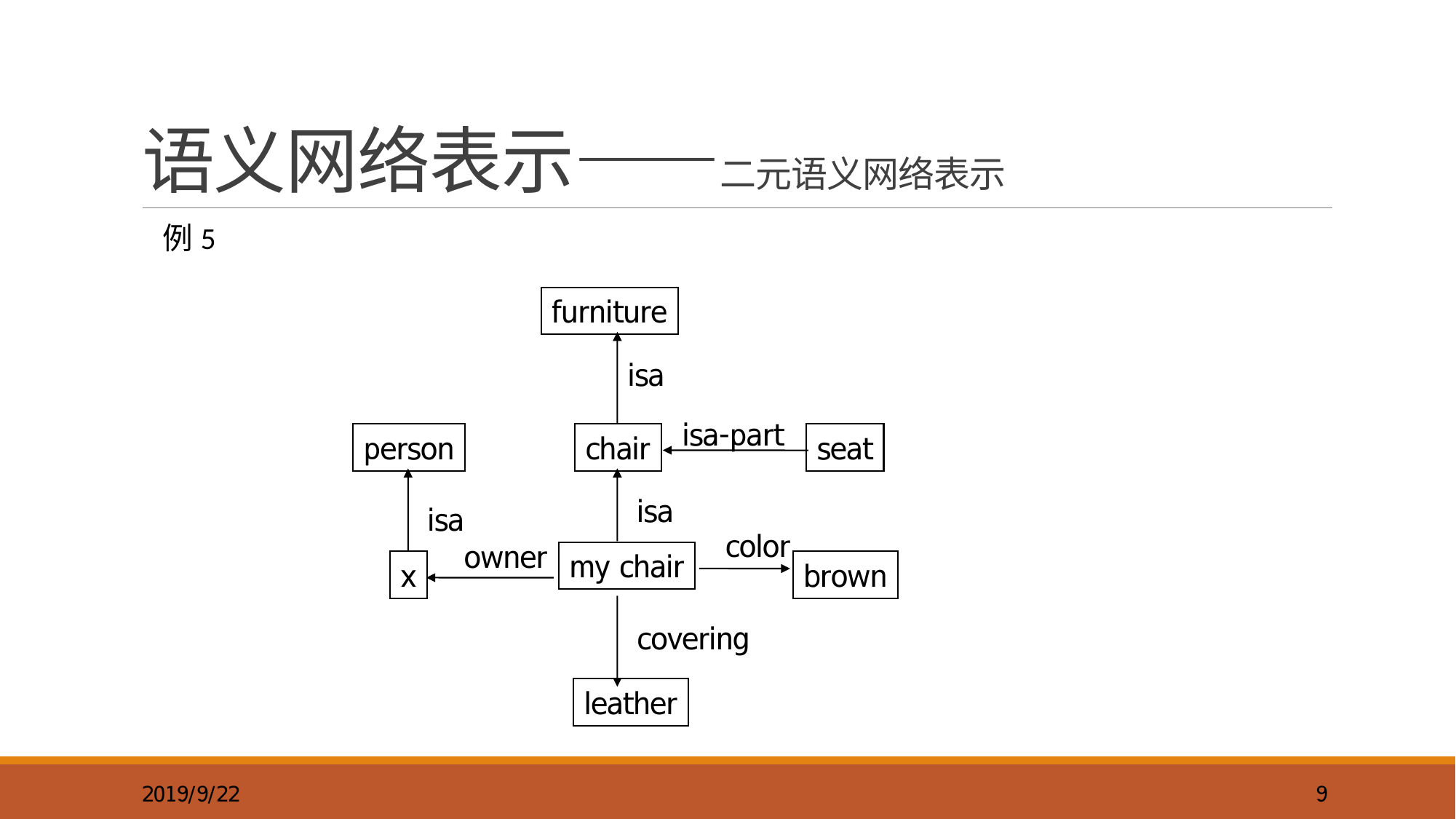

9
# 语义网络表示——二元语义网络表示
例5

furniture

isa
isa-part
person
chair
seat

isa
isa
color
owner
my chair
x
brown

covering
leather
2019/9/22